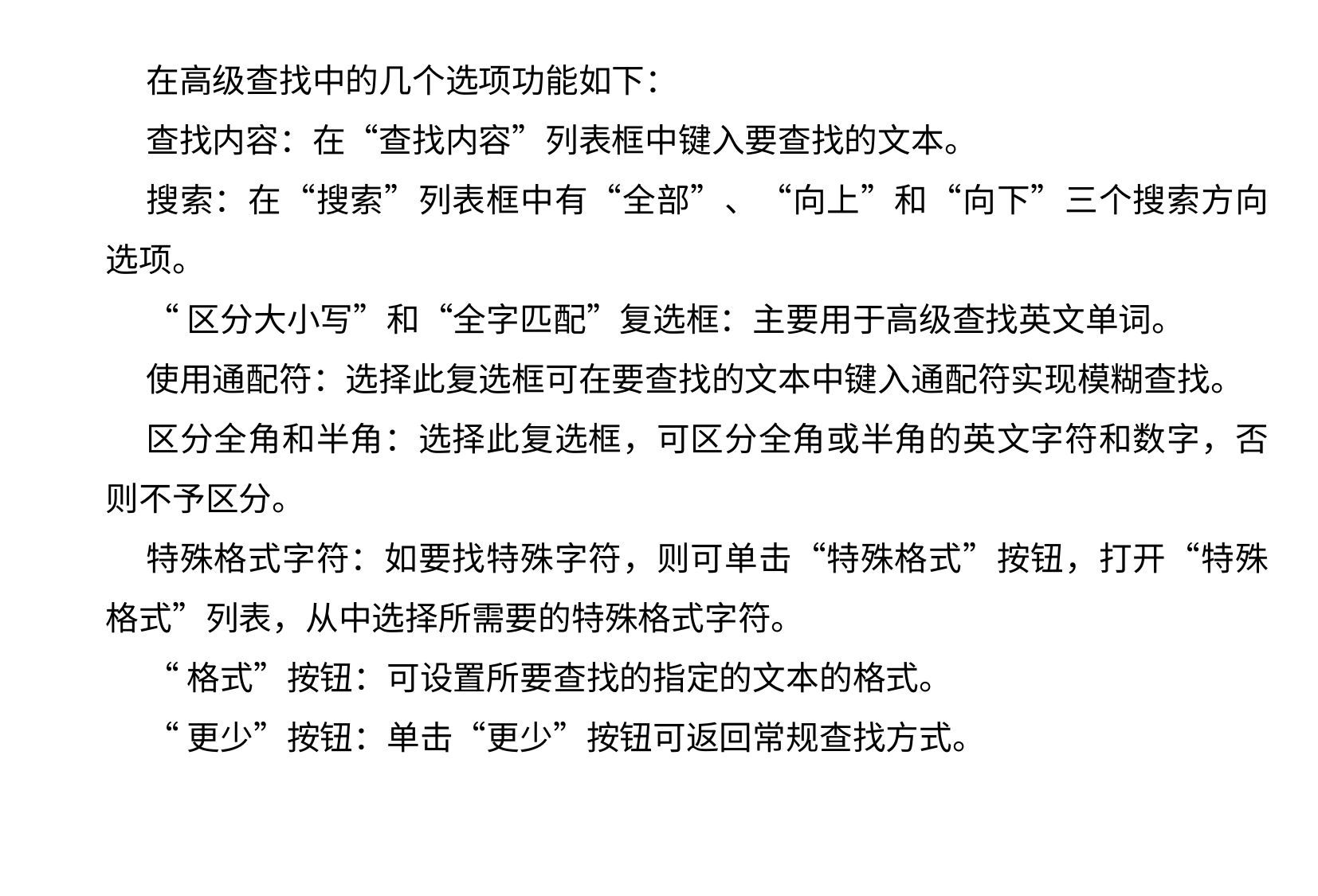

在高级查找中的几个选项功能如下：
查找内容：在“查找内容”列表框中键入要查找的文本。
搜索：在“搜索”列表框中有“全部”、“向上”和“向下”三个搜索方向选项。
“区分大小写”和“全字匹配”复选框：主要用于高级查找英文单词。
使用通配符：选择此复选框可在要查找的文本中键入通配符实现模糊查找。
区分全角和半角：选择此复选框，可区分全角或半角的英文字符和数字，否则不予区分。
特殊格式字符：如要找特殊字符，则可单击“特殊格式”按钮，打开“特殊格式”列表，从中选择所需要的特殊格式字符。
“格式”按钮：可设置所要查找的指定的文本的格式。
“更少”按钮：单击“更少”按钮可返回常规查找方式。